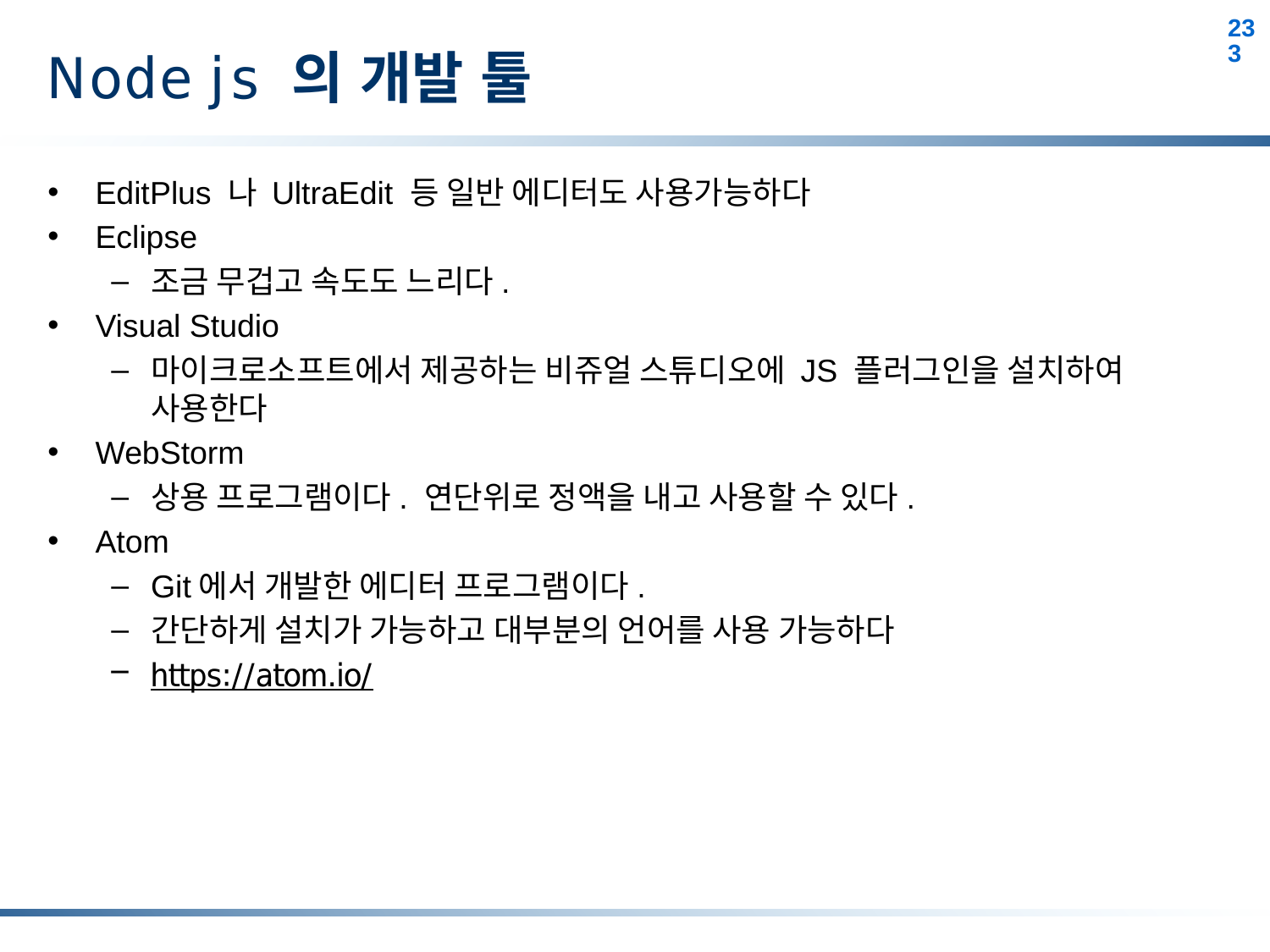

# Node js 의 개발 툴
EditPlus 나 UltraEdit 등 일반 에디터도 사용가능하다
Eclipse
조금 무겁고 속도도 느리다.
Visual Studio
마이크로소프트에서 제공하는 비쥬얼 스튜디오에 JS 플러그인을 설치하여 사용한다
WebStorm
상용 프로그램이다. 연단위로 정액을 내고 사용할 수 있다.
Atom
Git에서 개발한 에디터 프로그램이다.
간단하게 설치가 가능하고 대부분의 언어를 사용 가능하다
https://atom.io/